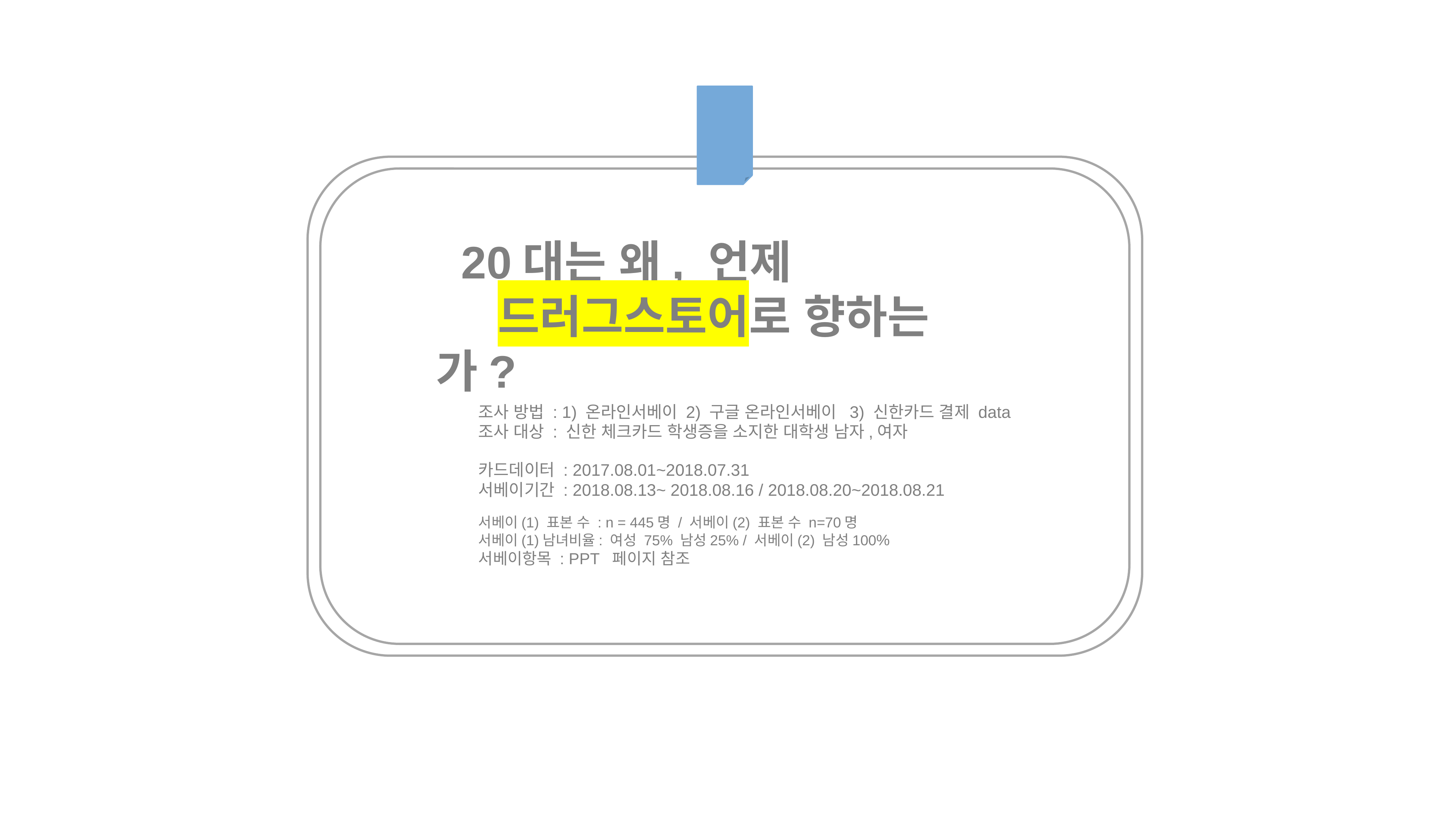

20대는 왜, 언제
    드러그스토어로 향하는가?

조사 방법 : 1) 온라인서베이 2) 구글 온라인서베이  3) 신한카드 결제 data
조사 대상 : 신한 체크카드 학생증을 소지한 대학생 남자,여자

카드데이터 : 2017.08.01~2018.07.31
서베이기간 : 2018.08.13~ 2018.08.16 / 2018.08.20~2018.08.21

서베이(1) 표본 수 : n = 445명 / 서베이(2) 표본 수 n=70명
서베이(1)남녀비율: 여성 75% 남성25% / 서베이(2) 남성100%
서베이항목 : PPT  페이지 참조